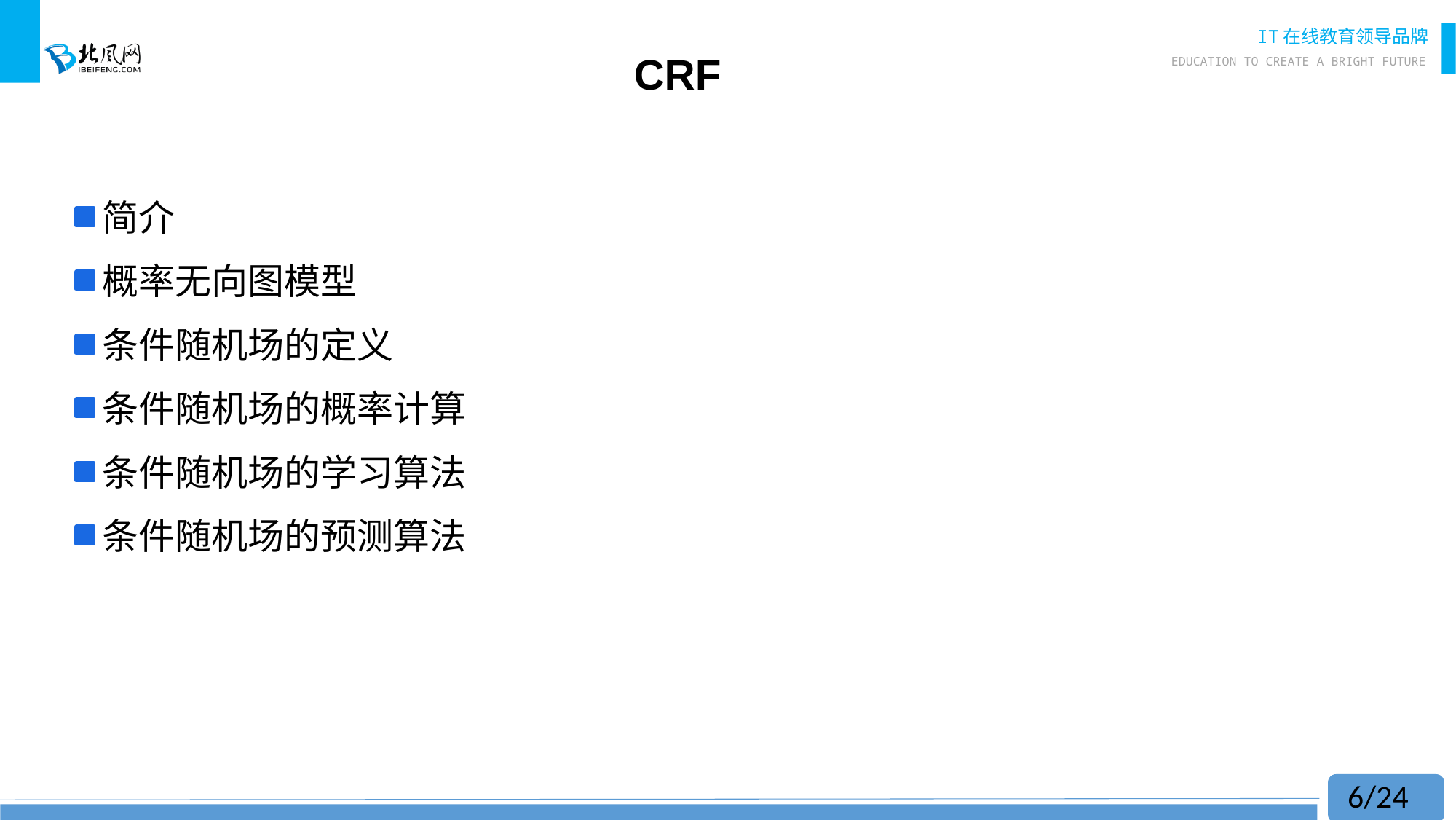

# CRF
简介
概率无向图模型
条件随机场的定义
条件随机场的概率计算
条件随机场的学习算法
条件随机场的预测算法